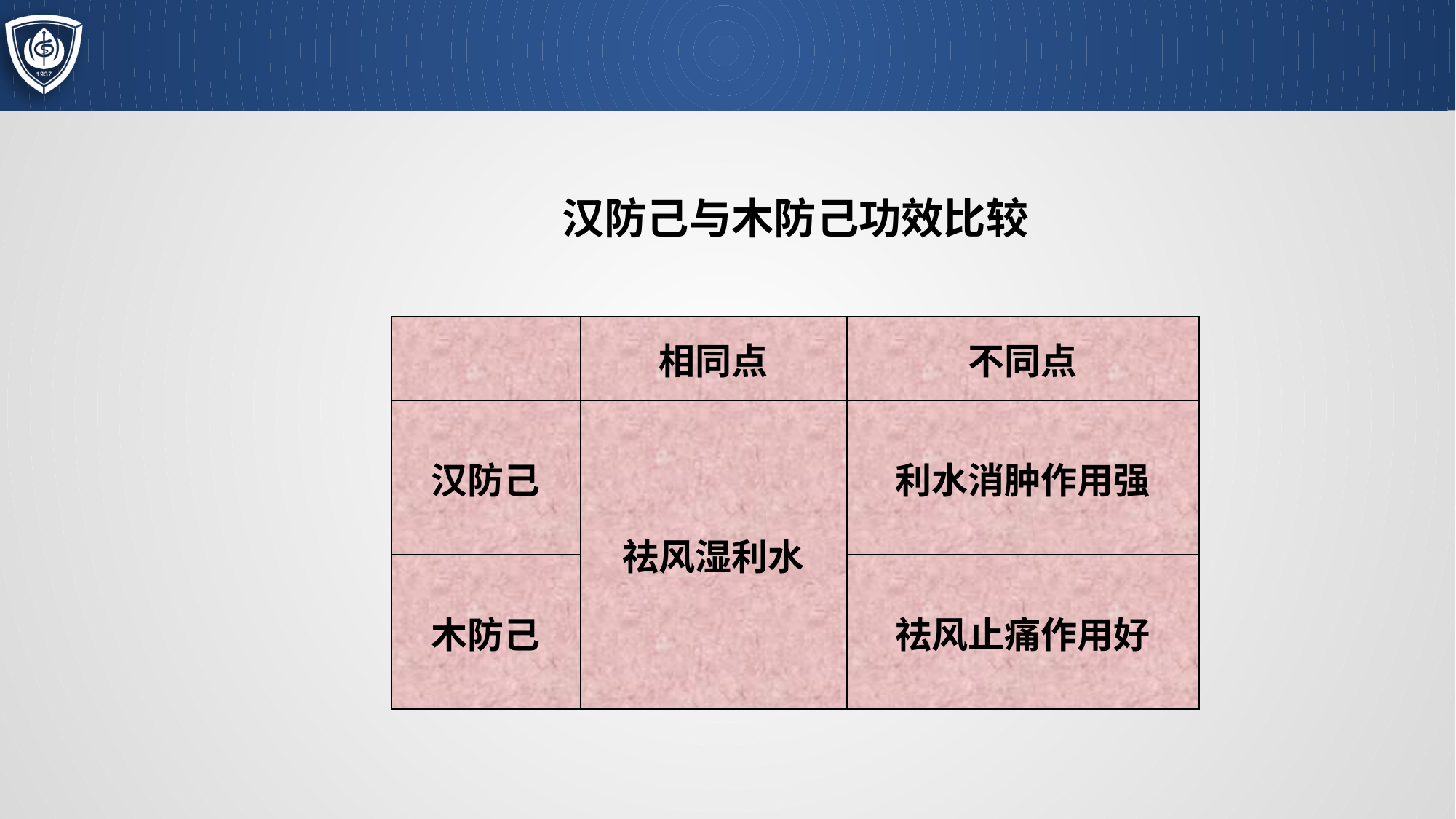

#
汉防己与木防己功效比较
|  | 相同点 | 不同点 |
| --- | --- | --- |
| 汉防己 | 祛风湿利水 | 利水消肿作用强 |
| 木防己 |  | 祛风止痛作用好 |